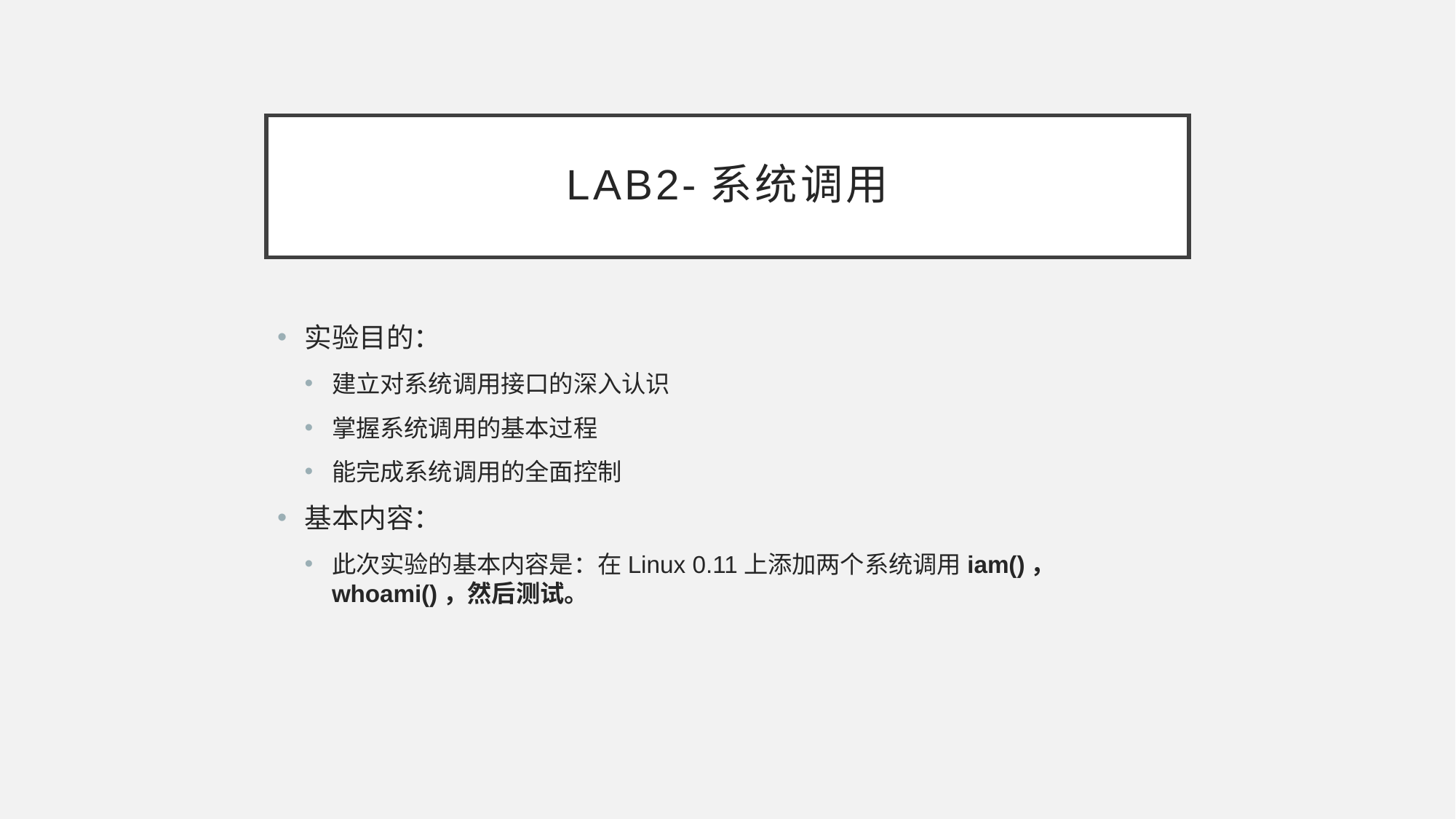

# Lab2-系统调用
实验目的：
建立对系统调用接口的深入认识
掌握系统调用的基本过程
能完成系统调用的全面控制
基本内容：
此次实验的基本内容是：在Linux 0.11上添加两个系统调用iam()， whoami()，然后测试。